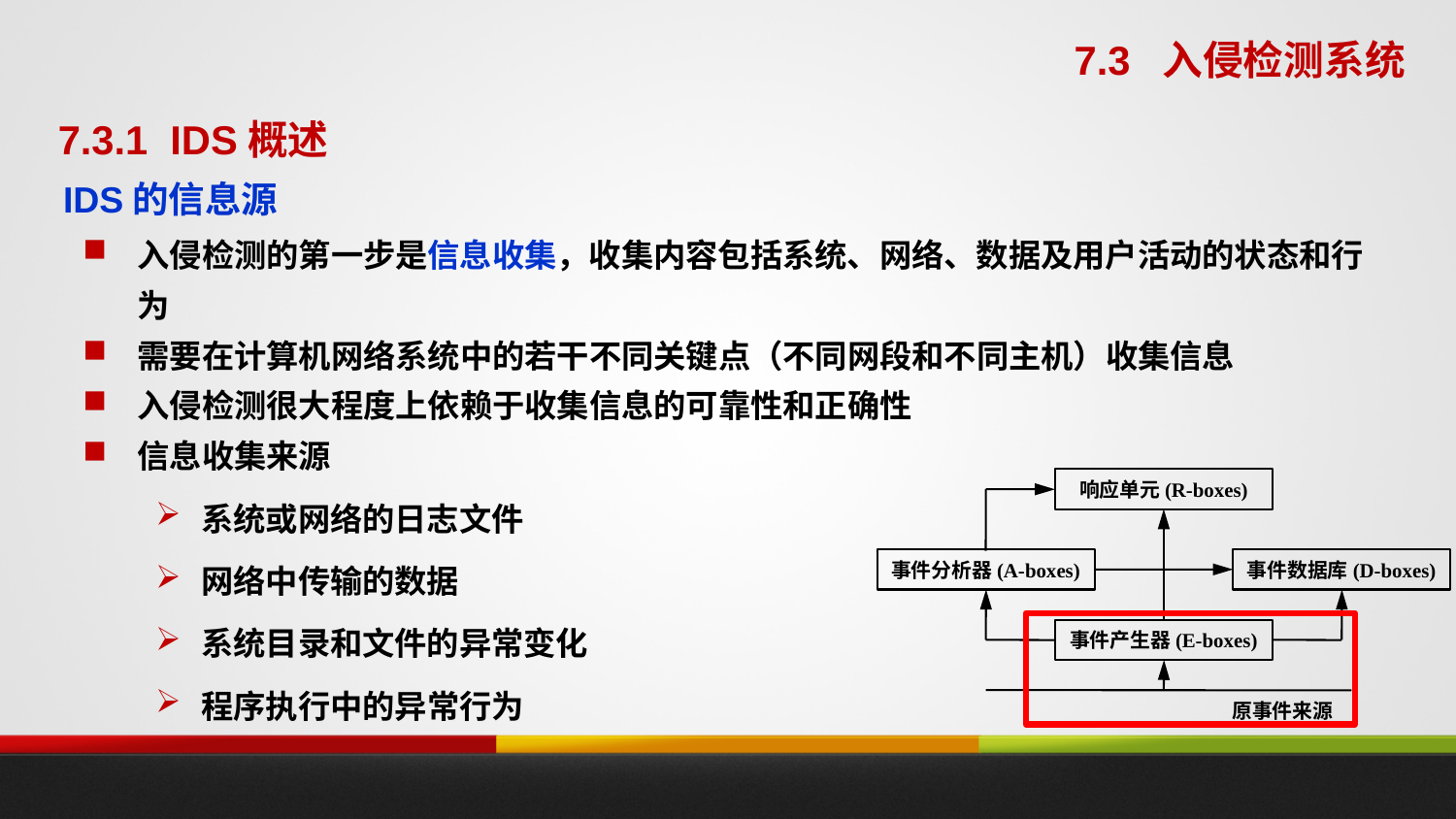

7.3  入侵检测系统
7.3.1  IDS概述
IDS的信息源
入侵检测的第一步是信息收集，收集内容包括系统、网络、数据及用户活动的状态和行为
需要在计算机网络系统中的若干不同关键点（不同网段和不同主机）收集信息
入侵检测很大程度上依赖于收集信息的可靠性和正确性
信息收集来源
系统或网络的日志文件
网络中传输的数据
系统目录和文件的异常变化
程序执行中的异常行为

响应单元(R-boxes)
事件分析器(A-boxes)
事件数据库(D-boxes)
事件产生器(E-boxes)
原事件来源